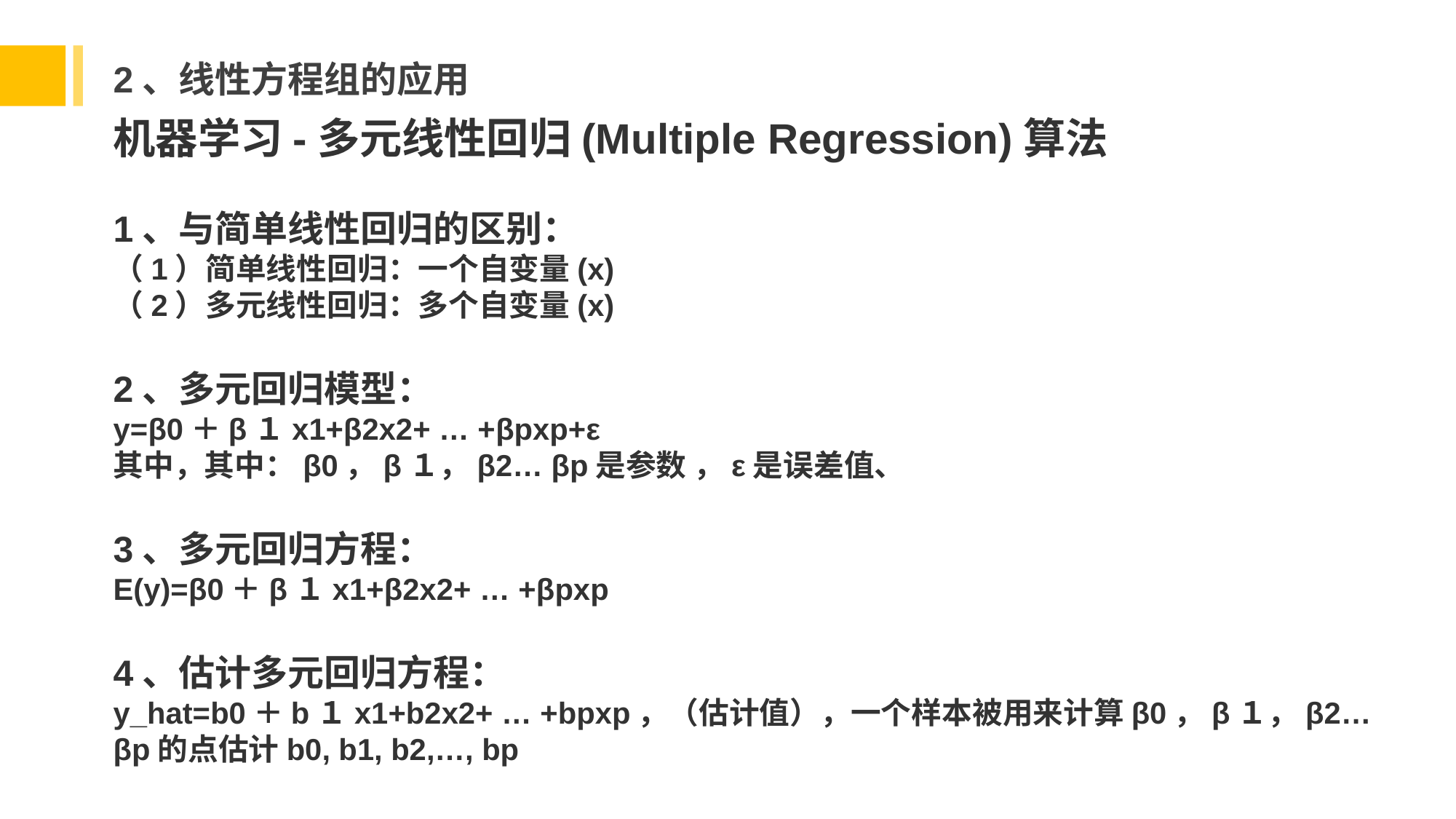

2、线性方程组的应用
机器学习-多元线性回归(Multiple Regression)算法

1、与简单线性回归的区别：
（1）简单线性回归：一个自变量(x)
（2）多元线性回归：多个自变量(x)

2、多元回归模型：
y=β0＋β１x1+β2x2+ … +βpxp+ε
其中，其中：β0，β１，β2… βp是参数 ，ε是误差值、

3、多元回归方程：
E(y)=β0＋β１x1+β2x2+ … +βpxp

4、估计多元回归方程：
y_hat=b0＋b１x1+b2x2+ … +bpxp，（估计值），一个样本被用来计算β0，β１，β2… βp的点估计b0, b1, b2,…, bp